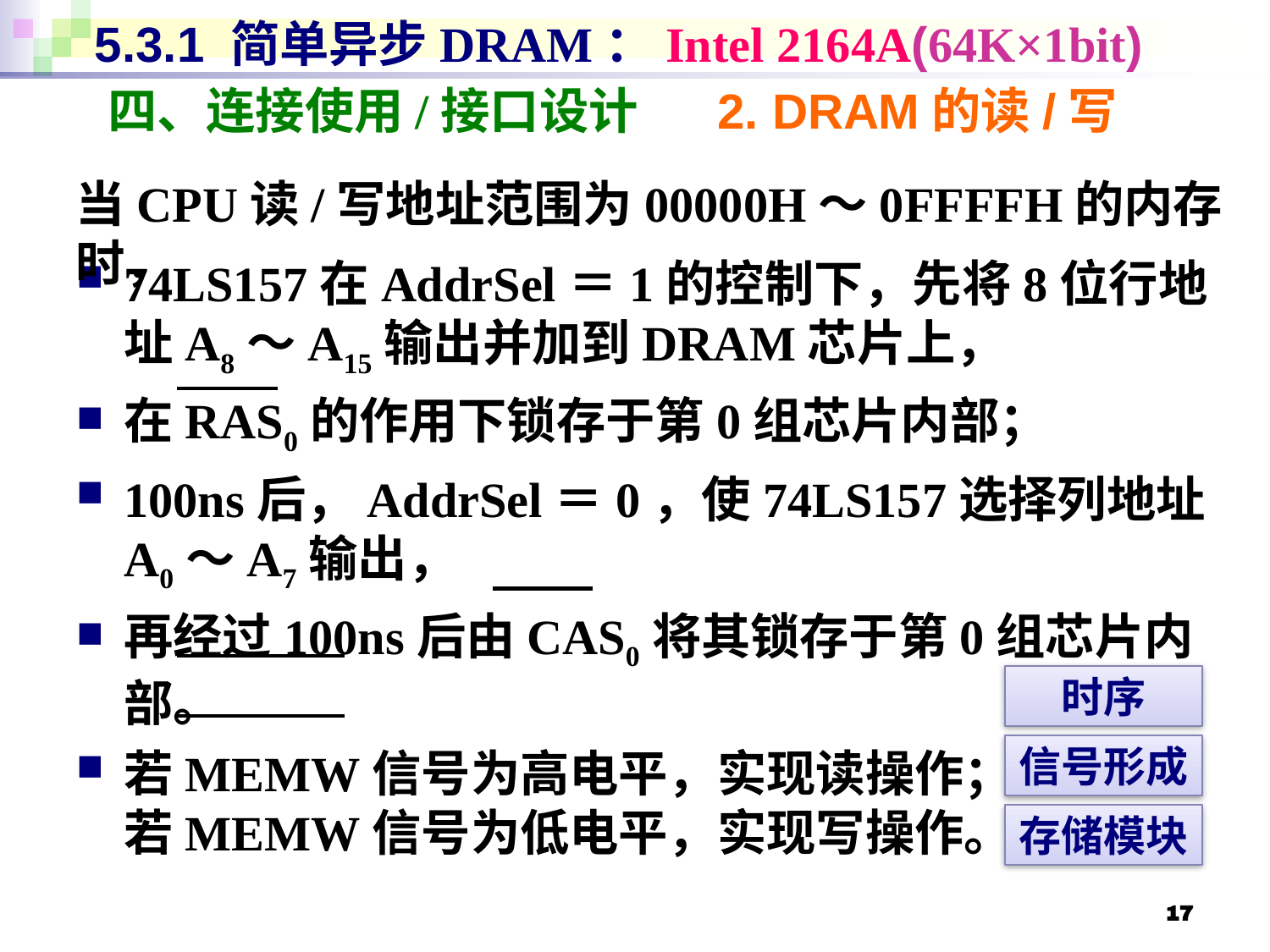

# 5.3.1 简单异步DRAM：Intel 2164A(64K×1bit)
四、连接使用/接口设计      2. DRAM的读/写
当CPU读/写地址范围为00000H～0FFFFH的内存时，
74LS157在AddrSel＝1的控制下，先将8位行地址A8～A15输出并加到DRAM芯片上，
在RAS0的作用下锁存于第0组芯片内部；
100ns后，AddrSel＝0，使74LS157选择列地址A0～A7输出，
再经过100ns后由CAS0将其锁存于第0组芯片内部。
若MEMW信号为高电平，实现读操作；
若MEMW信号为低电平，实现写操作。
时序
信号形成
存储模块
17